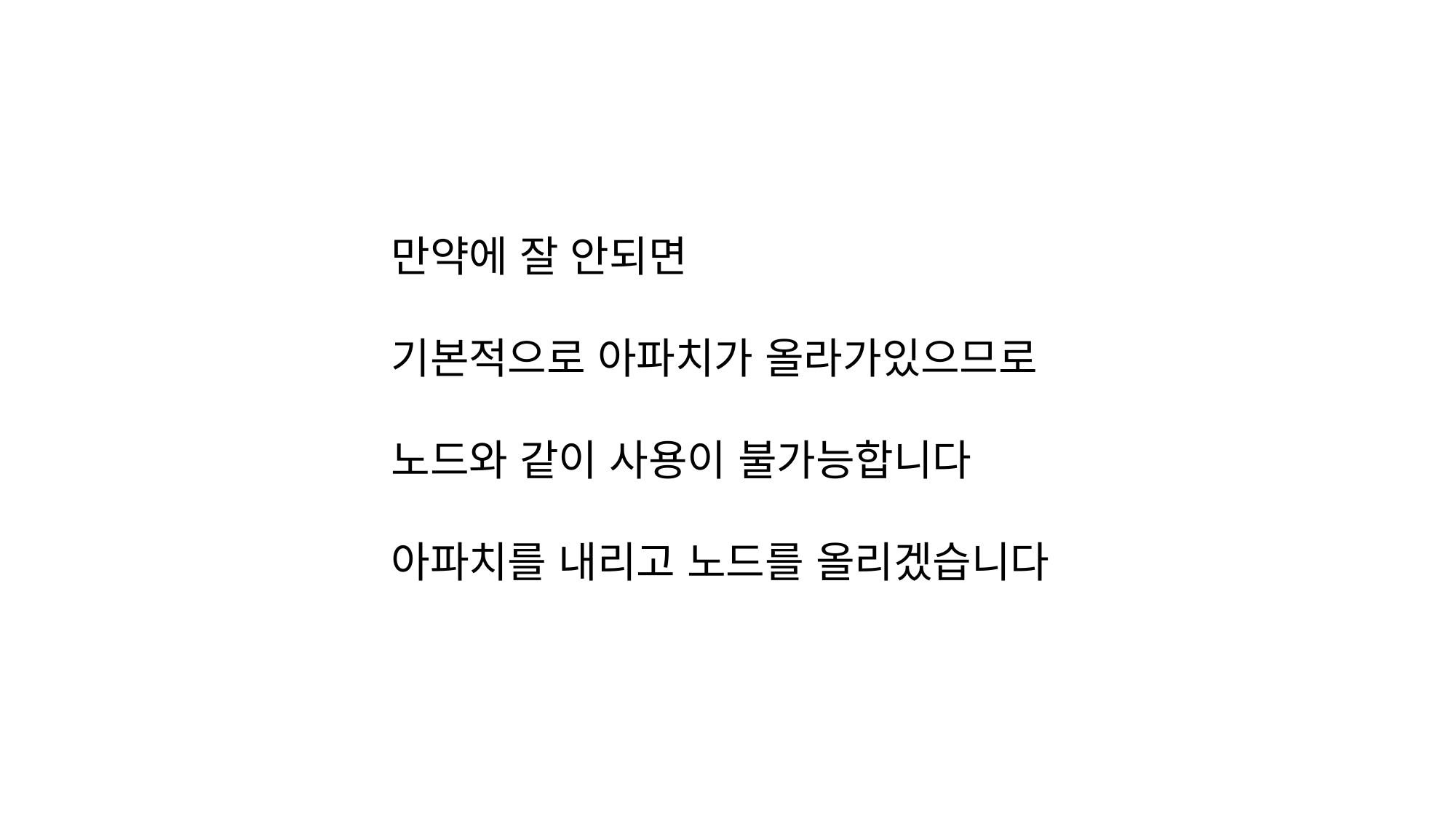

만약에 잘 안되면

기본적으로 아파치가 올라가있으므로

노드와 같이 사용이 불가능합니다

아파치를 내리고 노드를 올리겠습니다